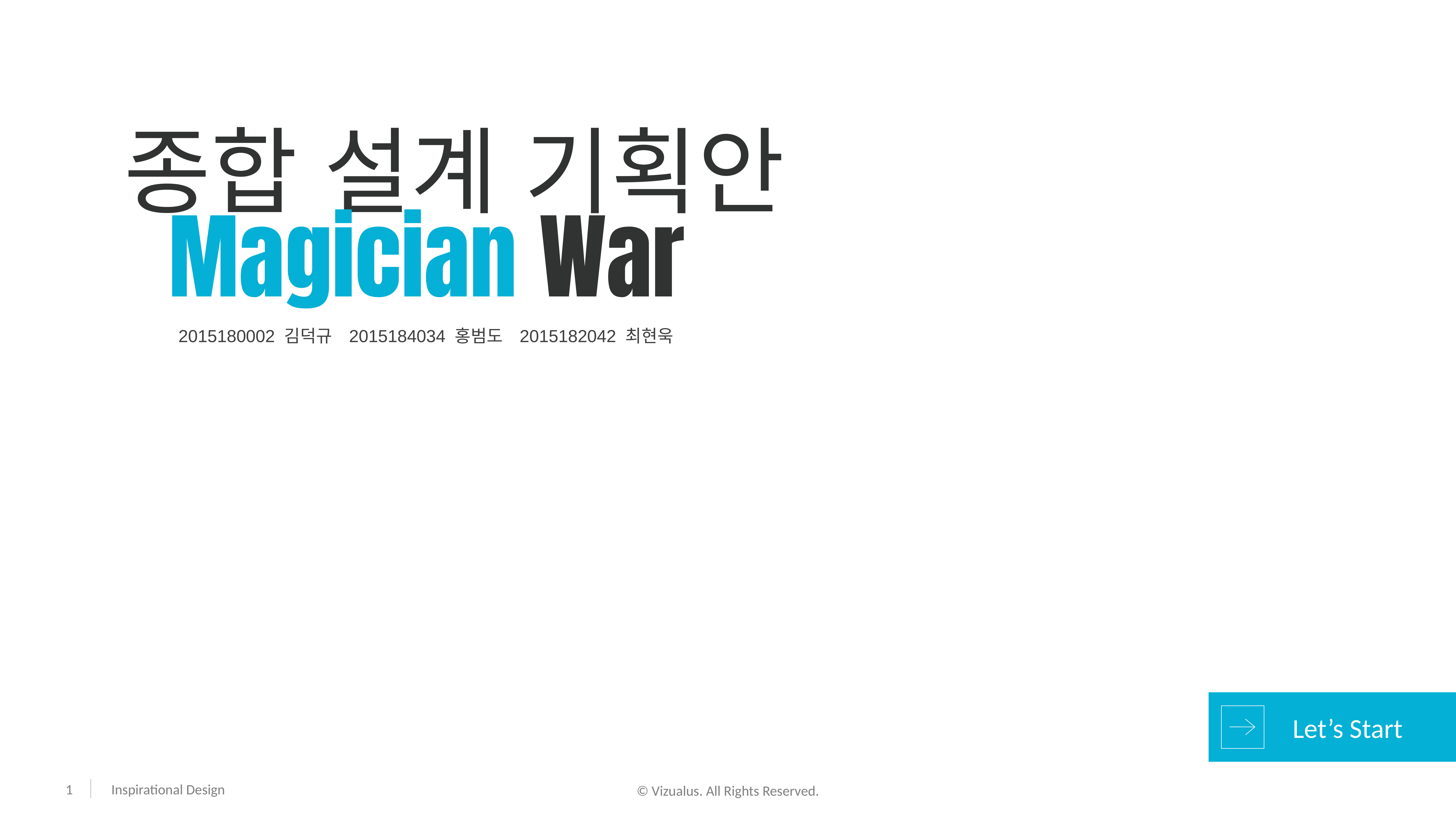

종합 설계 기획안
 Magician War
2015180002 김덕규	2015184034 홍범도	2015182042 최현욱
     Let’s Start

1
© Vizualus. All Rights Reserved.